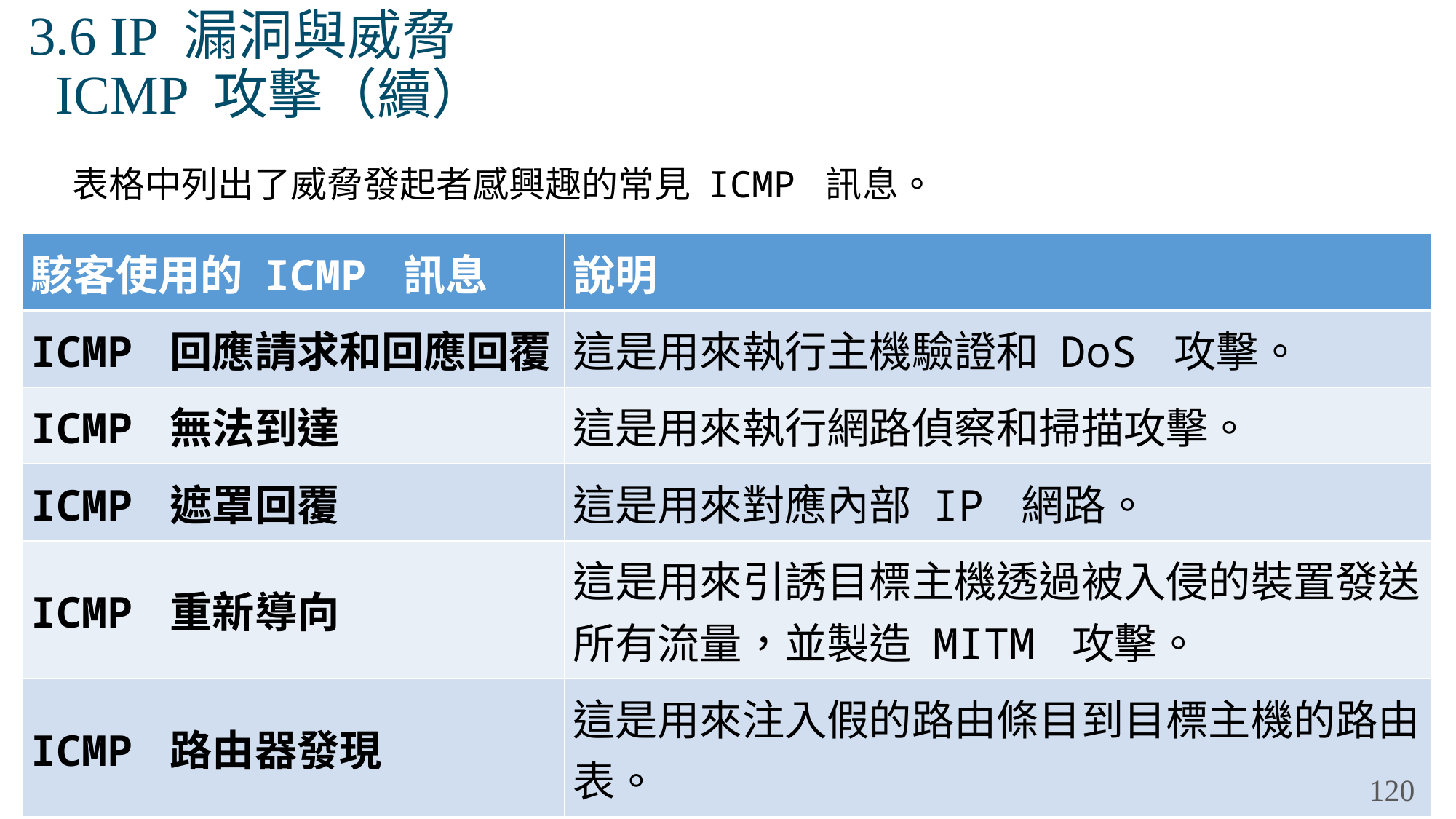

# 3.6 IP 漏洞與威脅 ICMP 攻擊（續）
表格中列出了威脅發起者感興趣的常見 ICMP 訊息。
| 駭客使用的 ICMP 訊息 | 說明 |
| --- | --- |
| ICMP 回應請求和回應回覆 | 這是用來執行主機驗證和 DoS 攻擊。 |
| ICMP 無法到達 | 這是用來執行網路偵察和掃描攻擊。 |
| ICMP 遮罩回覆 | 這是用來對應內部 IP 網路。 |
| ICMP 重新導向 | 這是用來引誘目標主機透過被入侵的裝置發送所有流量，並製造 MITM 攻擊。 |
| ICMP 路由器發現 | 這是用來注入假的路由條目到目標主機的路由表。 |
120